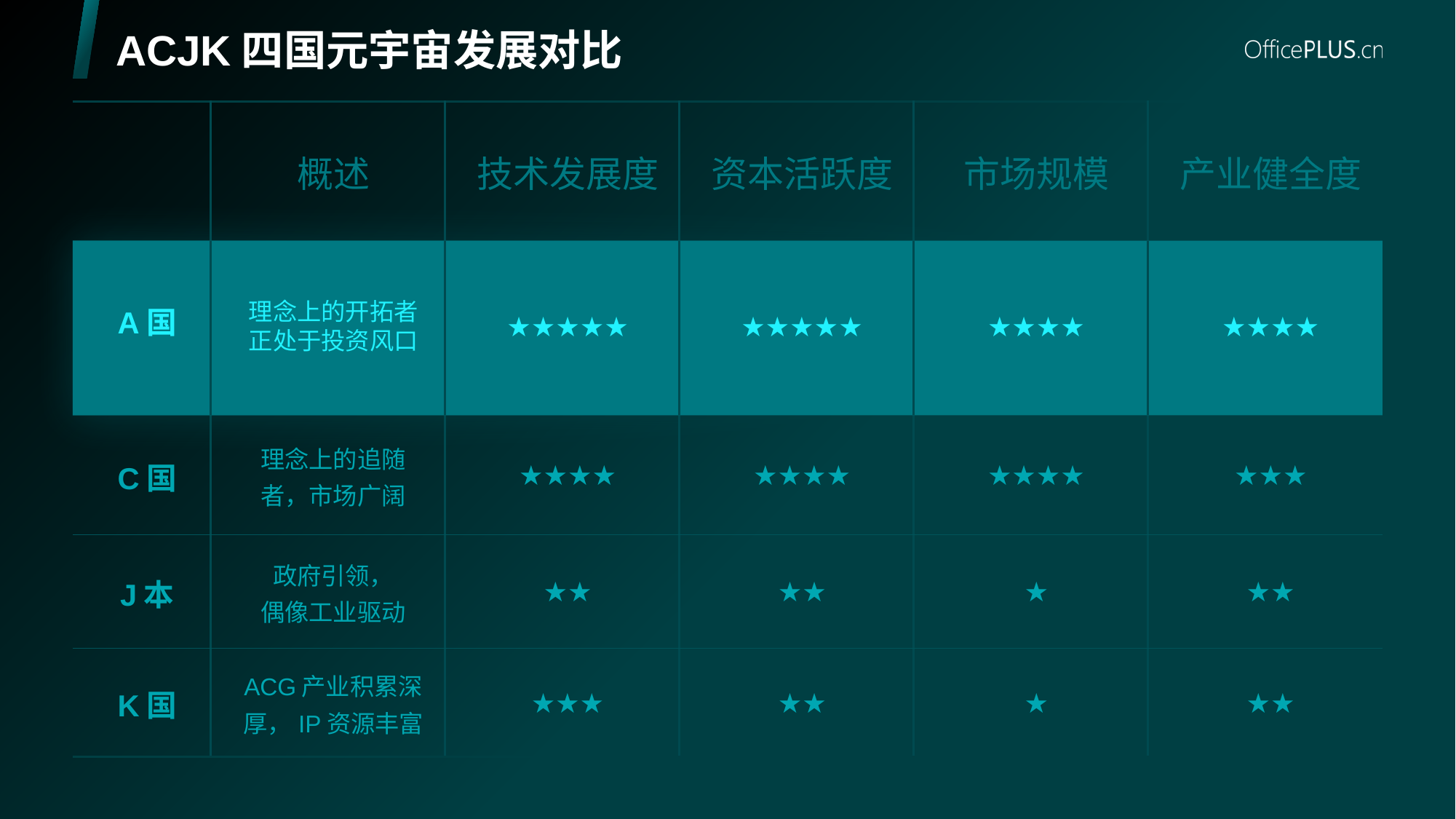

# ACJK四国元宇宙发展对比
|  | 概述 | 技术发展度 | 资本活跃度 | 市场规模 | 产业健全度 |
| --- | --- | --- | --- | --- | --- |
| A国 | 理念上的开拓者 正处于投资风口 | ★★★★★ | ★★★★★ | ★★★★ | ★★★★ |
| C国 | 理念上的追随 者，市场广阔 | ★★★★ | ★★★★ | ★★★★ | ★★★ |
| J本 | 政府引领， 偶像工业驱动 | ★★ | ★★ | ★ | ★★ |
| K国 | ACG产业积累深 厚，IP资源丰富 | ★★★ | ★★ | ★ | ★★ |